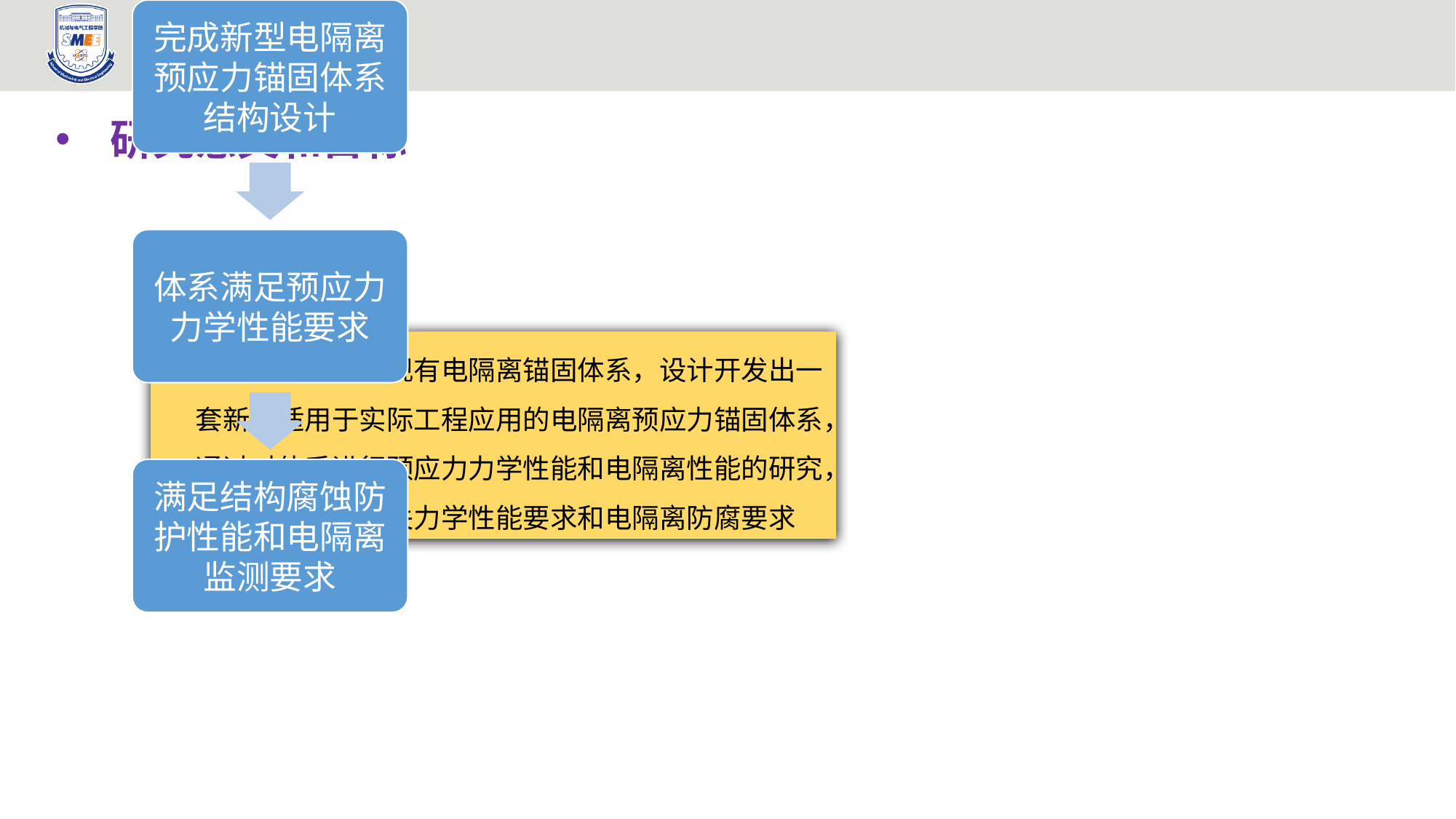

选题依据
研究意义和目标
完成新型电隔离预应力锚固体系结构设计

体系满足预应力力学性能要求

满足结构腐蚀防护性能和电隔离监测要求
目标：结合国外现有电隔离锚固体系，设计开发出一套新的适用于实际工程应用的电隔离预应力锚固体系，通过对体系进行预应力力学性能和电隔离性能的研究，使新体系达到相关力学性能要求和电隔离防腐要求